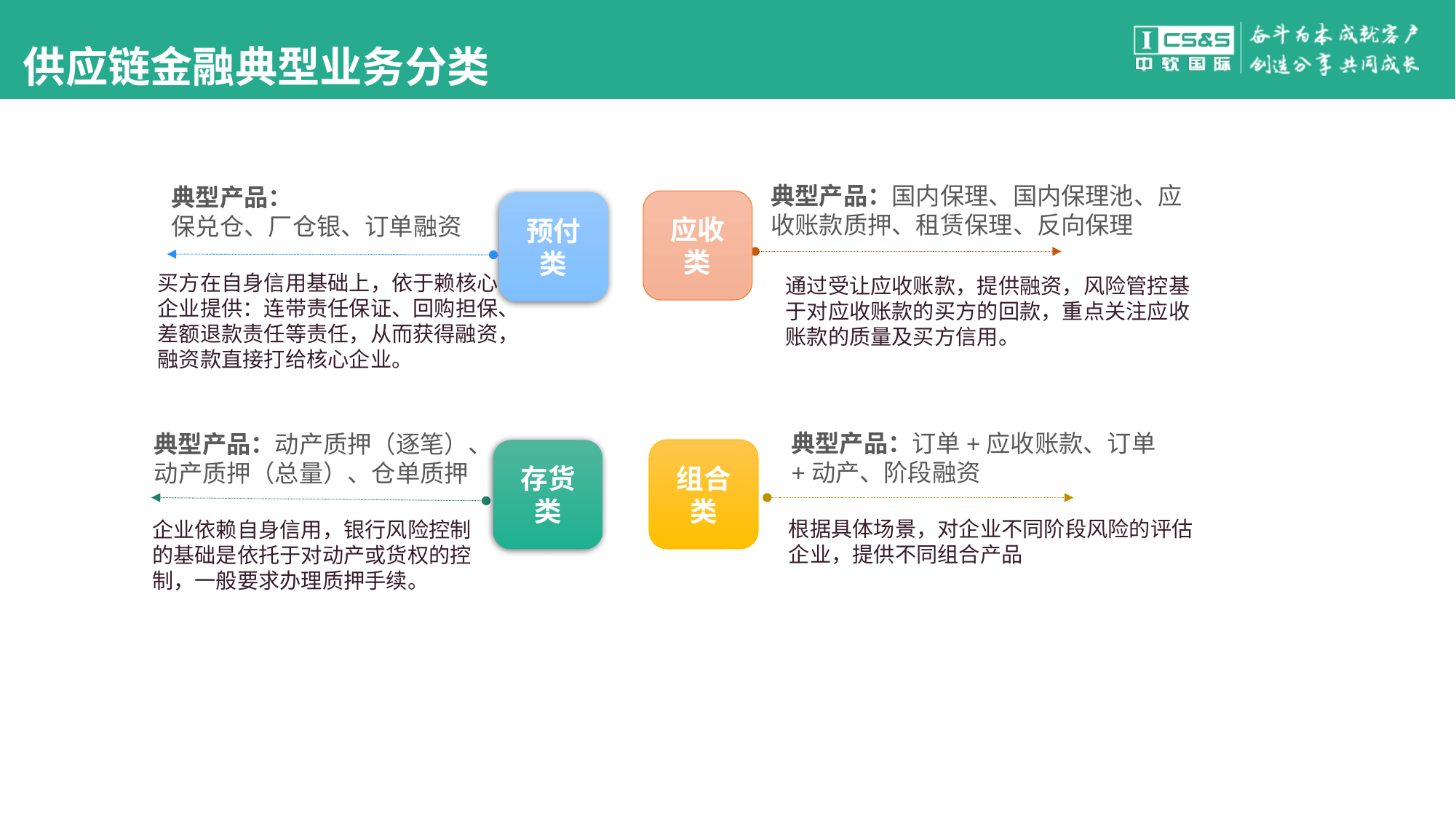

#
供应链金融典型业务分类
典型产品：国内保理、国内保理池、应收账款质押、租赁保理、反向保理
典型产品：
保兑仓、厂仓银、订单融资
应收类
预付类
买方在自身信用基础上，依于赖核心企业提供：连带责任保证、回购担保、差额退款责任等责任，从而获得融资，融资款直接打给核心企业。
通过受让应收账款，提供融资，风险管控基于对应收账款的买方的回款，重点关注应收账款的质量及买方信用。
典型产品：订单+应收账款、订单+动产、阶段融资
典型产品：动产质押（逐笔）、
动产质押（总量）、仓单质押
组合类
存货类
根据具体场景，对企业不同阶段风险的评估企业，提供不同组合产品

企业依赖自身信用，银行风险控制的基础是依托于对动产或货权的控制，一般要求办理质押手续。